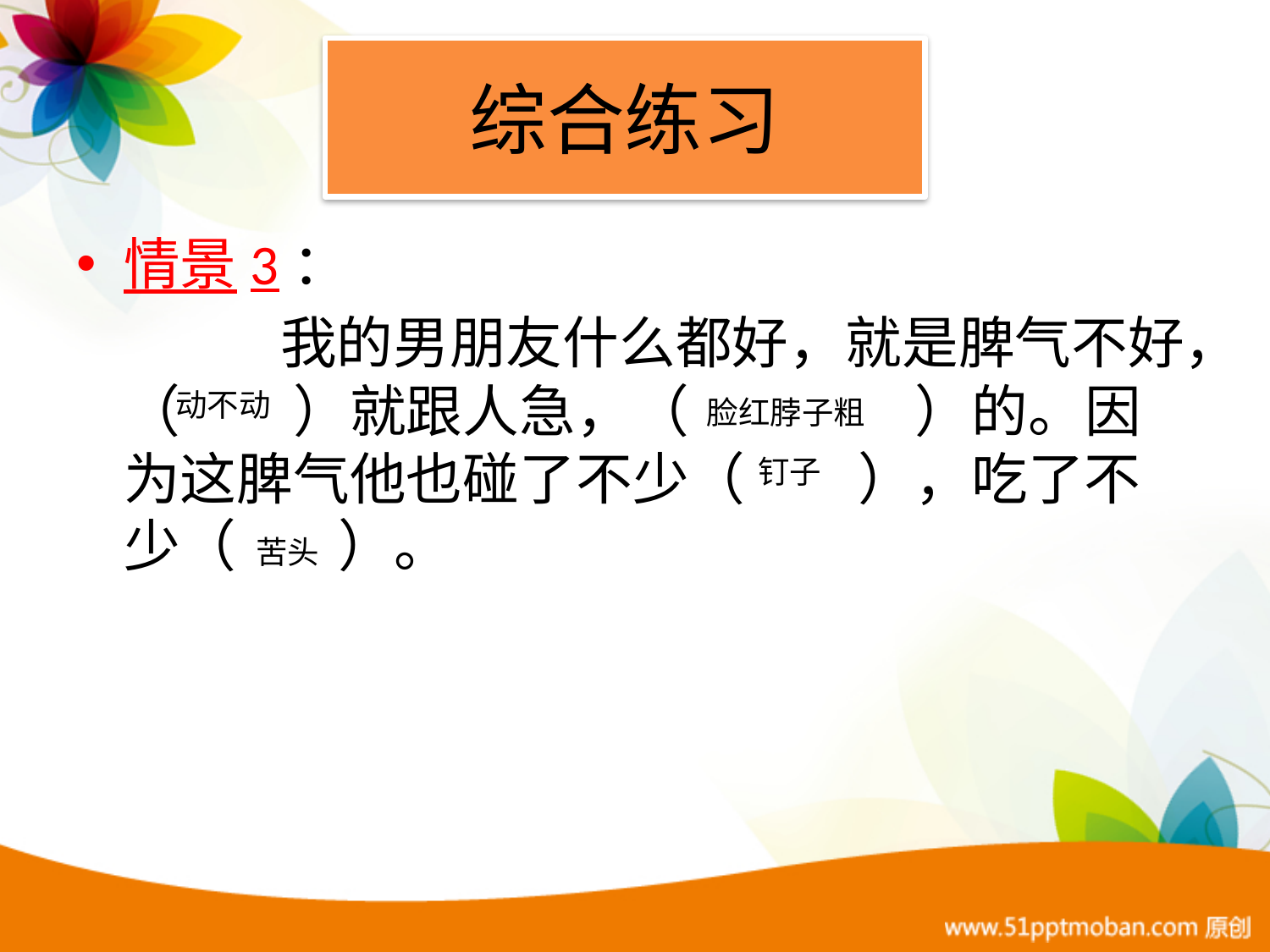

# 综合练习
情景3：
               我的男朋友什么都好，就是脾气不好，（　　）就跟人急，（　　　　）的。因为这脾气他也碰了不少（　　），吃了不少（        ）。

动不动
脸红脖子粗
钉子
苦头